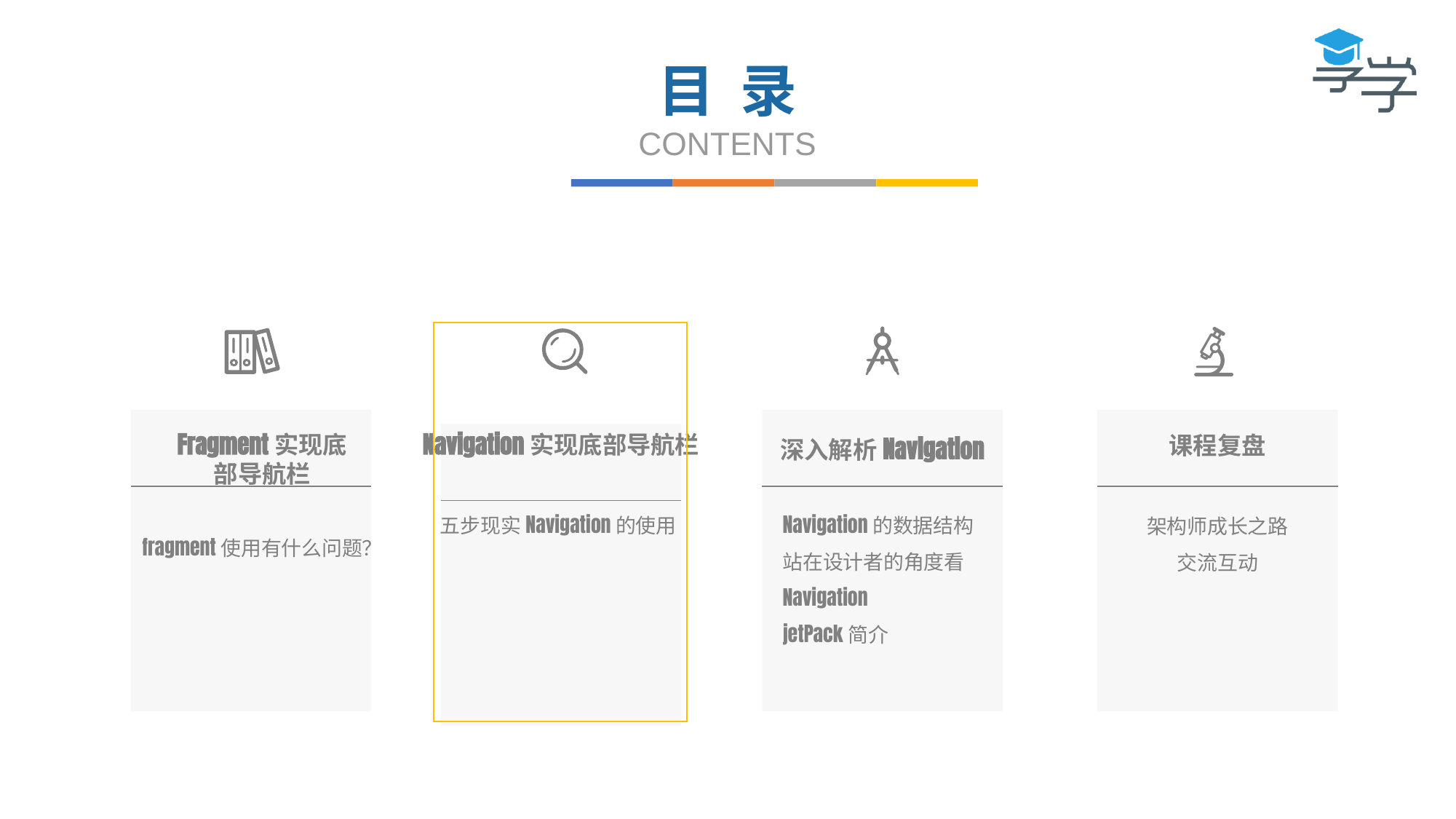

目  录
CONTENTS

Fragment实现底部导航栏
Navigation实现底部导航栏
课程复盘
深入解析Navigation
五步现实Navigation的使用

Navigation的数据结构
站在设计者的角度看Navigation
jetPack简介
架构师成长之路
交流互动
fragment使用有什么问题？